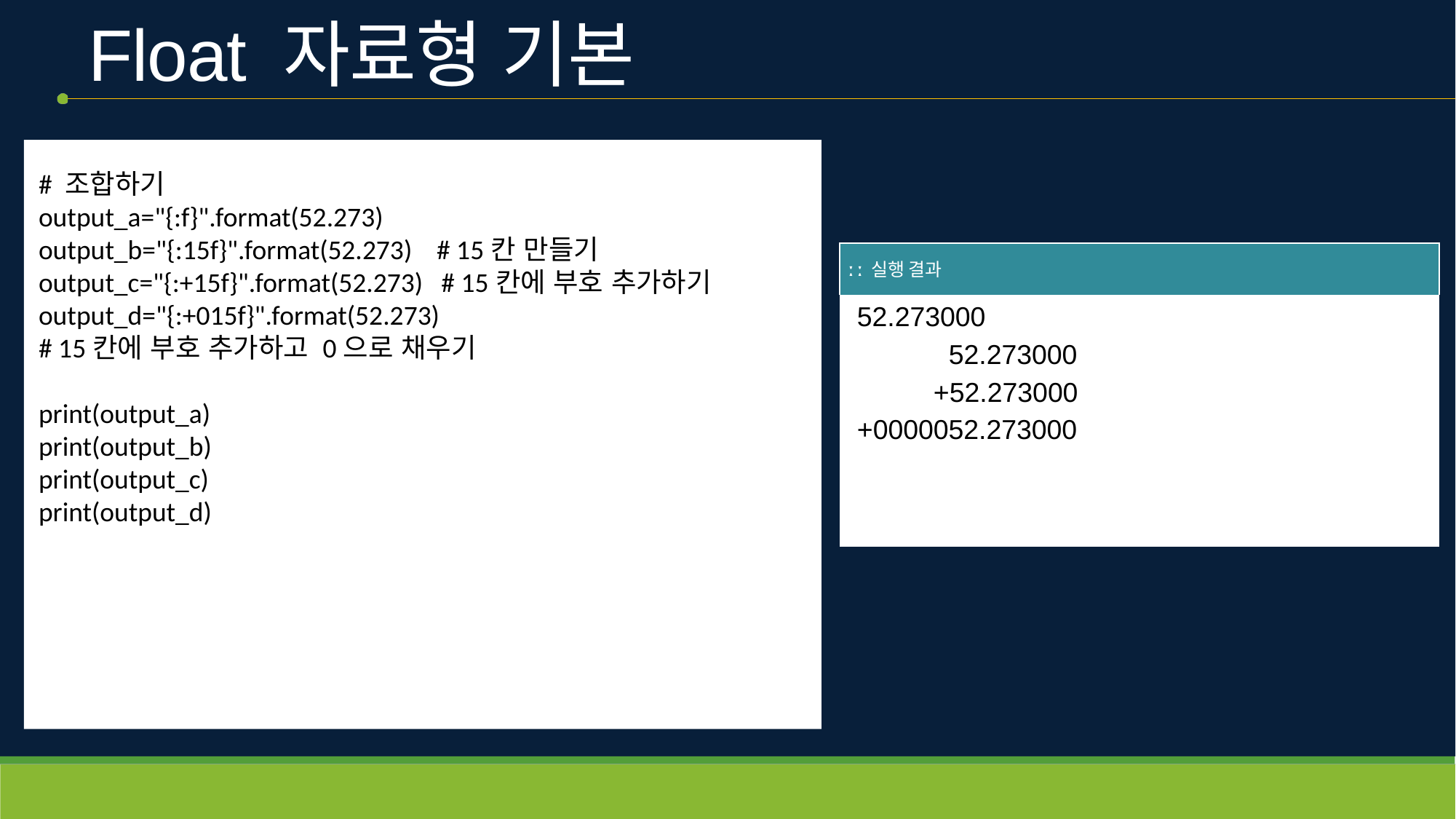

# Float 자료형 기본

# 조합하기
output_a="{:f}".format(52.273)
output_b="{:15f}".format(52.273)    # 15칸 만들기
output_c="{:+15f}".format(52.273)   # 15칸에 부호 추가하기
output_d="{:+015f}".format(52.273)
# 15칸에 부호 추가하고 0으로 채우기
print(output_a)
print(output_b)
print(output_c)
print(output_d)

| ː ː 실행 결과 |
| --- |
| 52.273000 52.273000 +52.273000 +0000052.273000 |